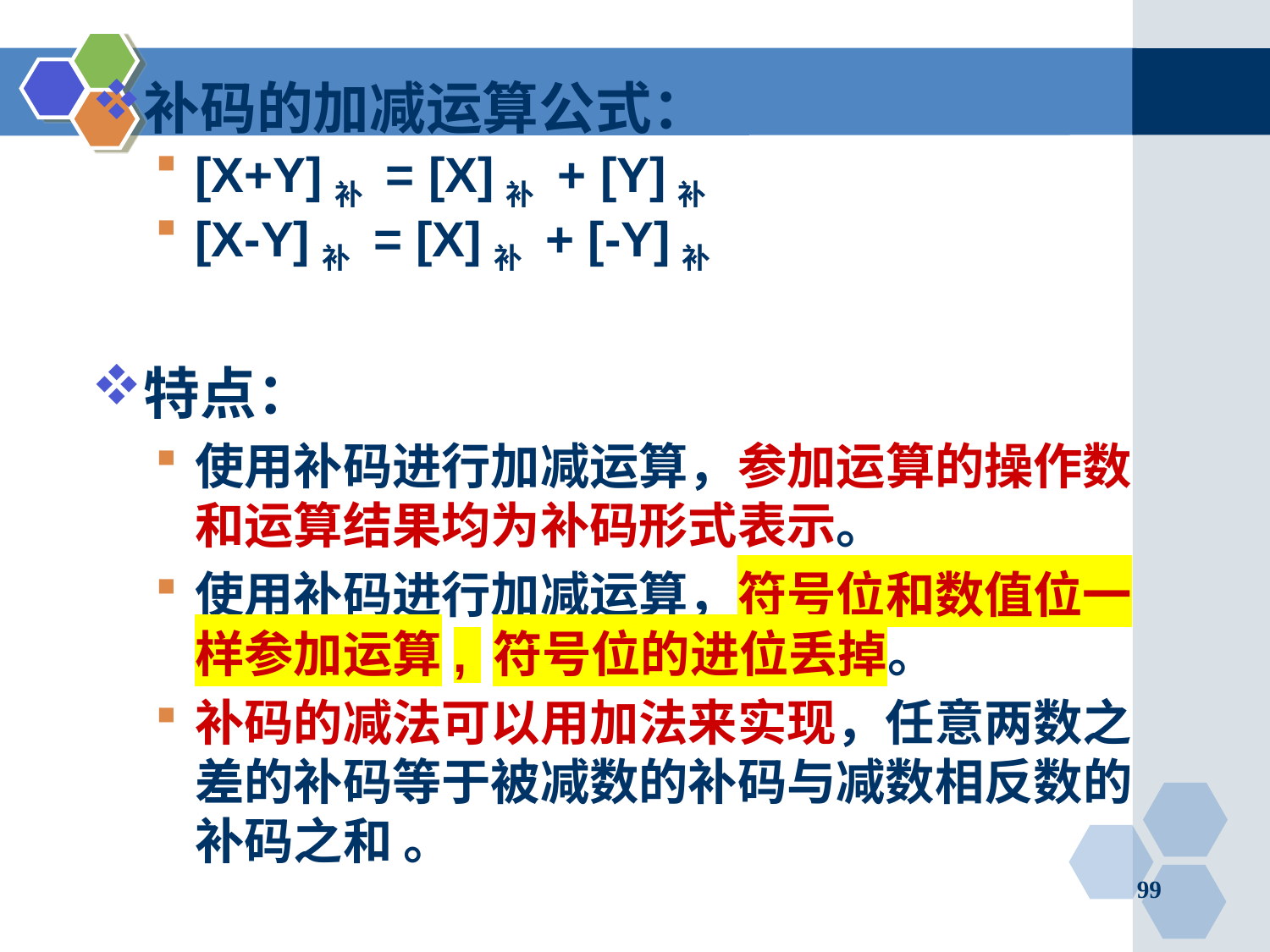

补码的加减运算公式：
[X+Y]补 = [X]补 + [Y]补
[X-Y]补 = [X]补 + [-Y]补

特点：
使用补码进行加减运算，参加运算的操作数和运算结果均为补码形式表示。
使用补码进行加减运算，符号位和数值位一样参加运算, 符号位的进位丢掉。
补码的减法可以用加法来实现，任意两数之差的补码等于被减数的补码与减数相反数的补码之和 。
99